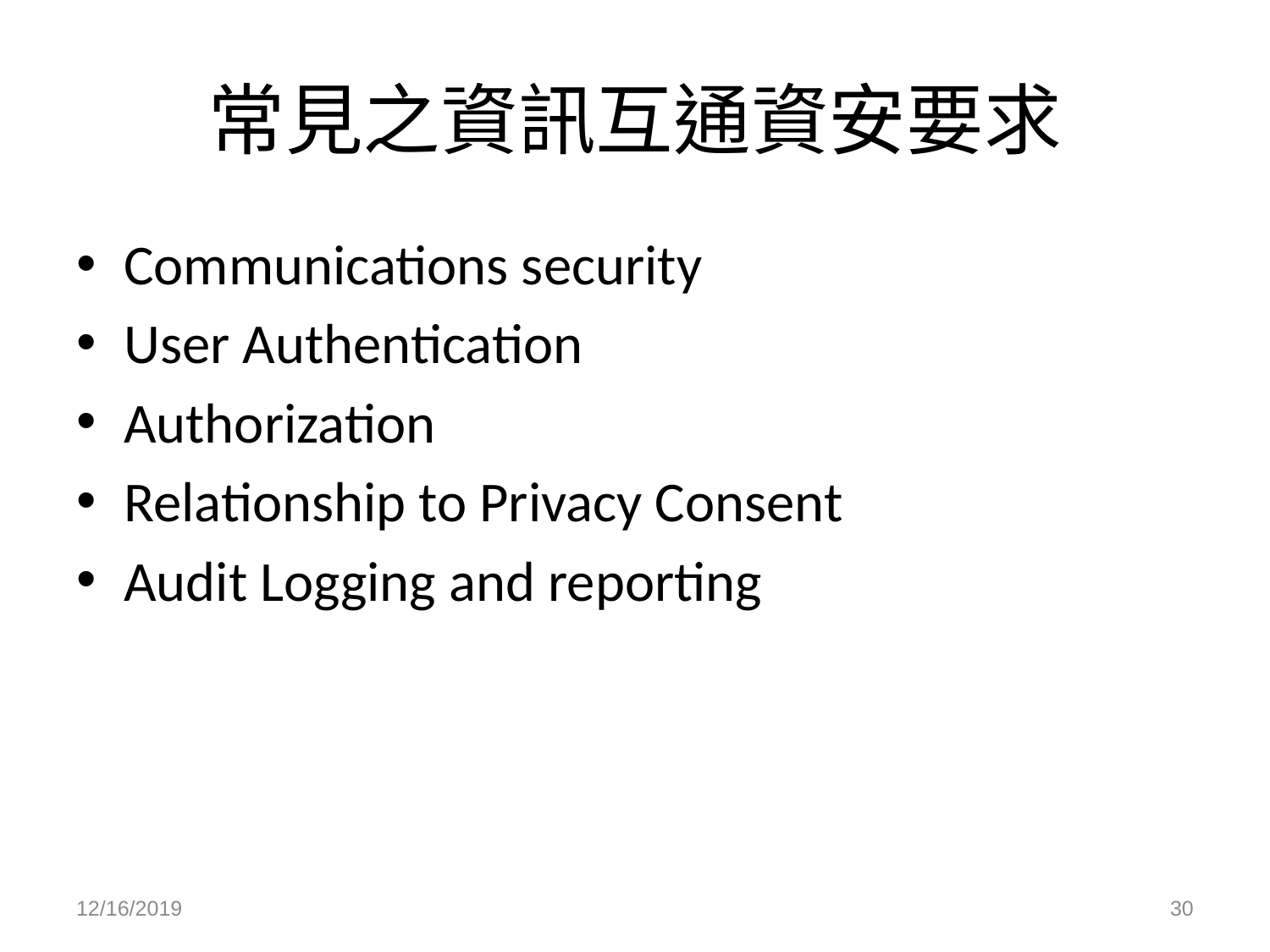

# 常見之資訊互通資安要求
Communications security
User Authentication
Authorization
Relationship to Privacy Consent
Audit Logging and reporting
12/16/2019
30